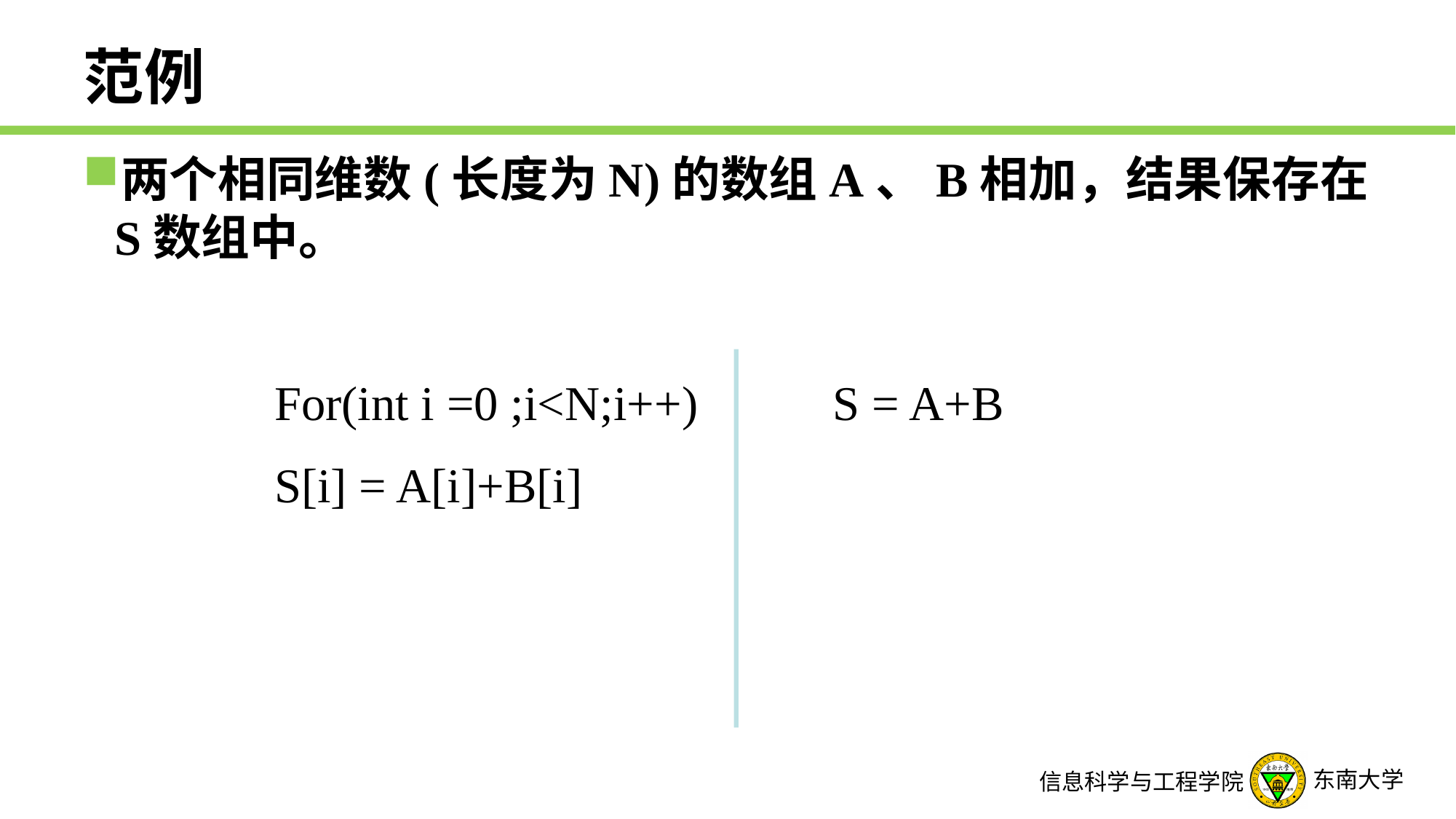

# 范例
两个相同维数(长度为N)的数组A、B相加，结果保存在S数组中。

For(int i =0 ;i<N;i++)
S[i] = A[i]+B[i]
S = A+B